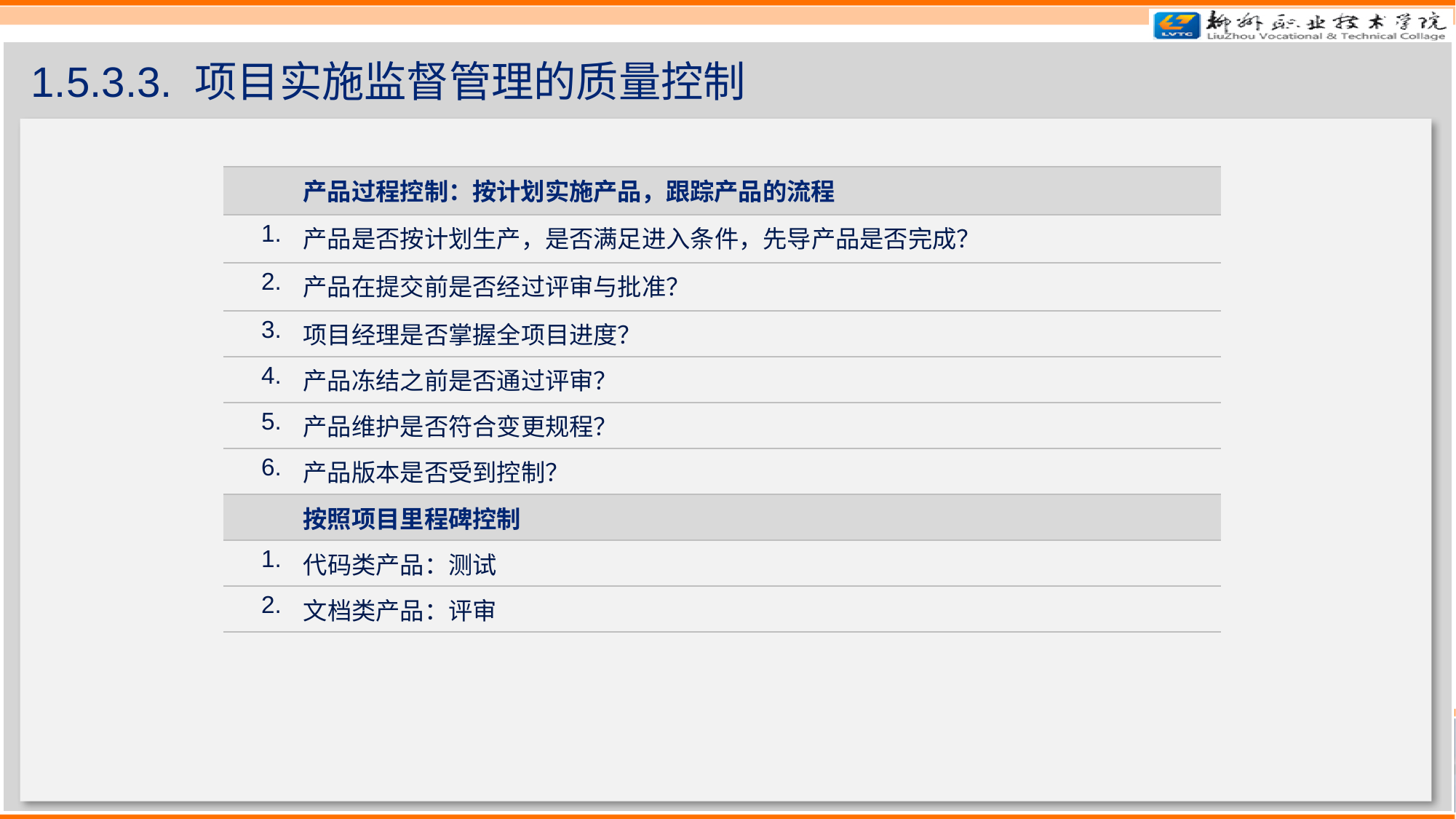

# 1.5.3.3. 项目实施监督管理的质量控制
|  | 产品过程控制：按计划实施产品，跟踪产品的流程 |
| --- | --- |
| 1. | 产品是否按计划生产，是否满足进入条件，先导产品是否完成？ |
| 2. | 产品在提交前是否经过评审与批准？ |
| 3. | 项目经理是否掌握全项目进度？ |
| 4. | 产品冻结之前是否通过评审？ |
| 5. | 产品维护是否符合变更规程？ |
| 6. | 产品版本是否受到控制？ |
|  | 按照项目里程碑控制 |
| 1. | 代码类产品：测试 |
| 2. | 文档类产品：评审 |